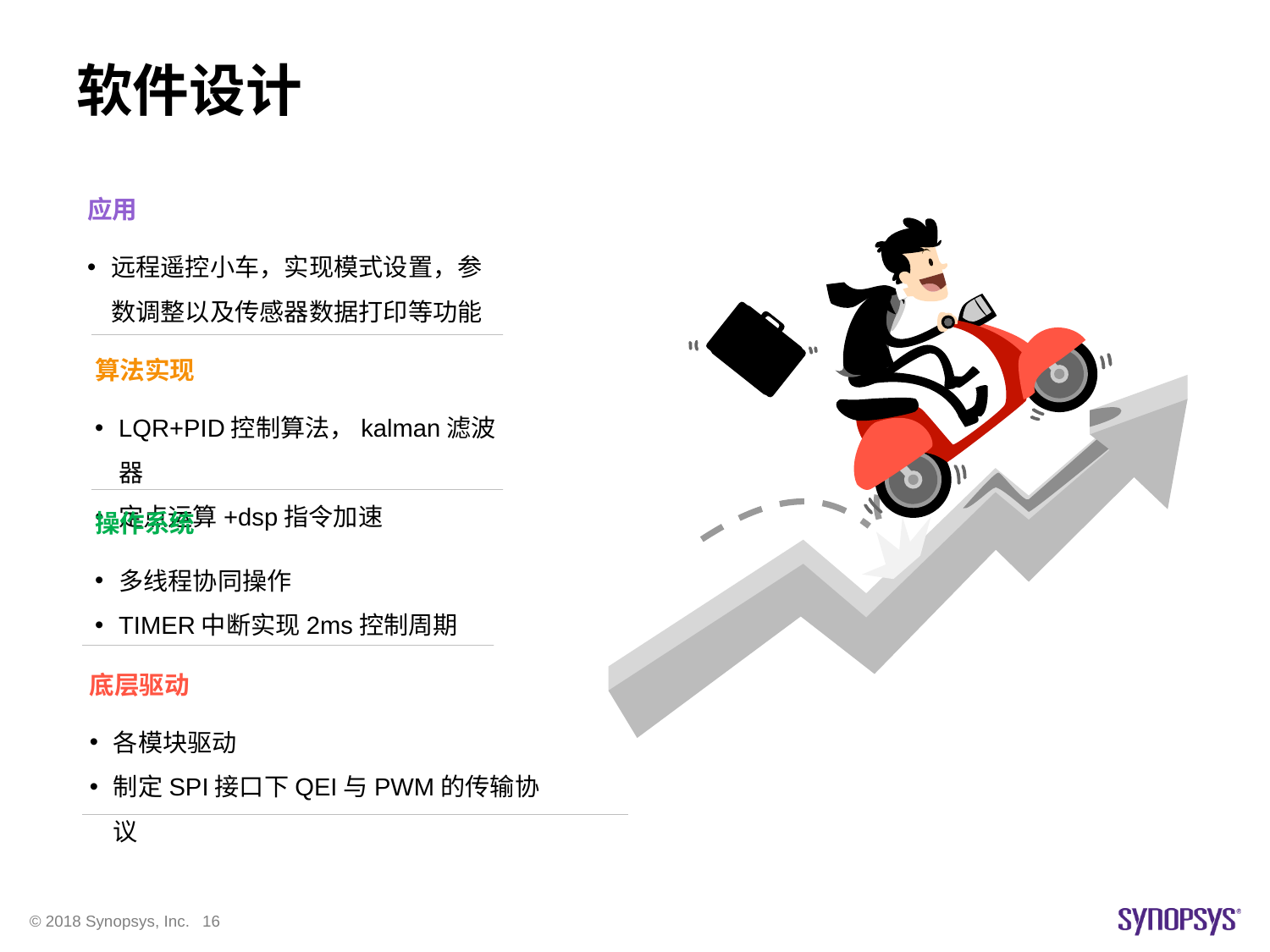

# 软件设计
应用
远程遥控小车，实现模式设置，参数调整以及传感器数据打印等功能

算法实现
LQR+PID控制算法，kalman滤波器
定点运算+dsp指令加速
操作系统
多线程协同操作
TIMER中断实现2ms控制周期
底层驱动
各模块驱动
制定SPI接口下QEI与PWM的传输协议